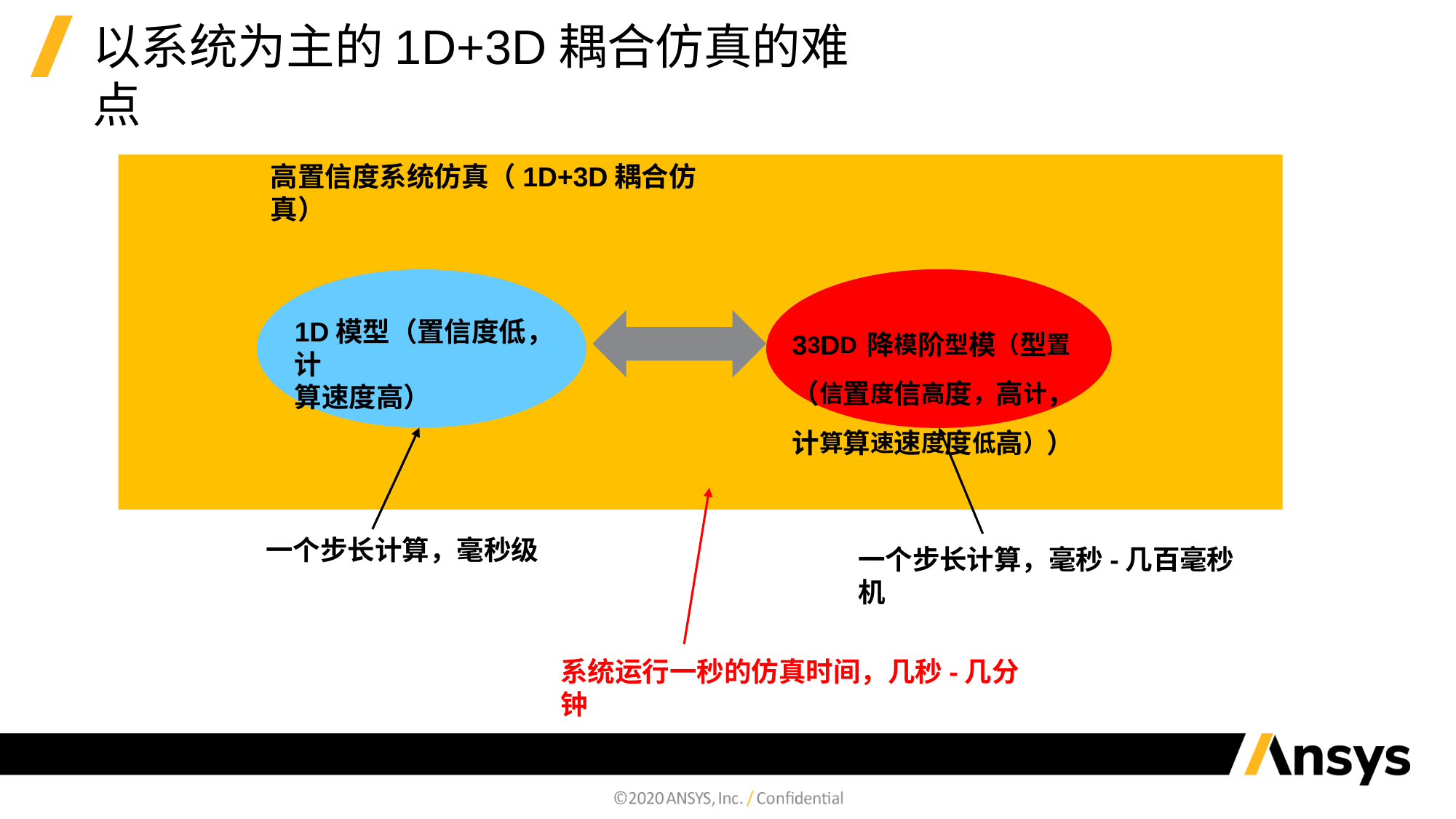

# 以系统为主的1D+3D耦合仿真的难点

高置信度系统仿真（1D+3D耦合仿真）

33DD降模阶型模（型置（信置度信高度，高计，
计算算速速度度低高））
1D模型（置信度低，计
算速度高）

一个步长计算，毫秒级

一个步长计算，分钟级
一个步长计算，毫秒-几百毫秒机
系统运行一秒的仿真时间，几千分钟

系统运行一秒的仿真时间，几秒-几分钟